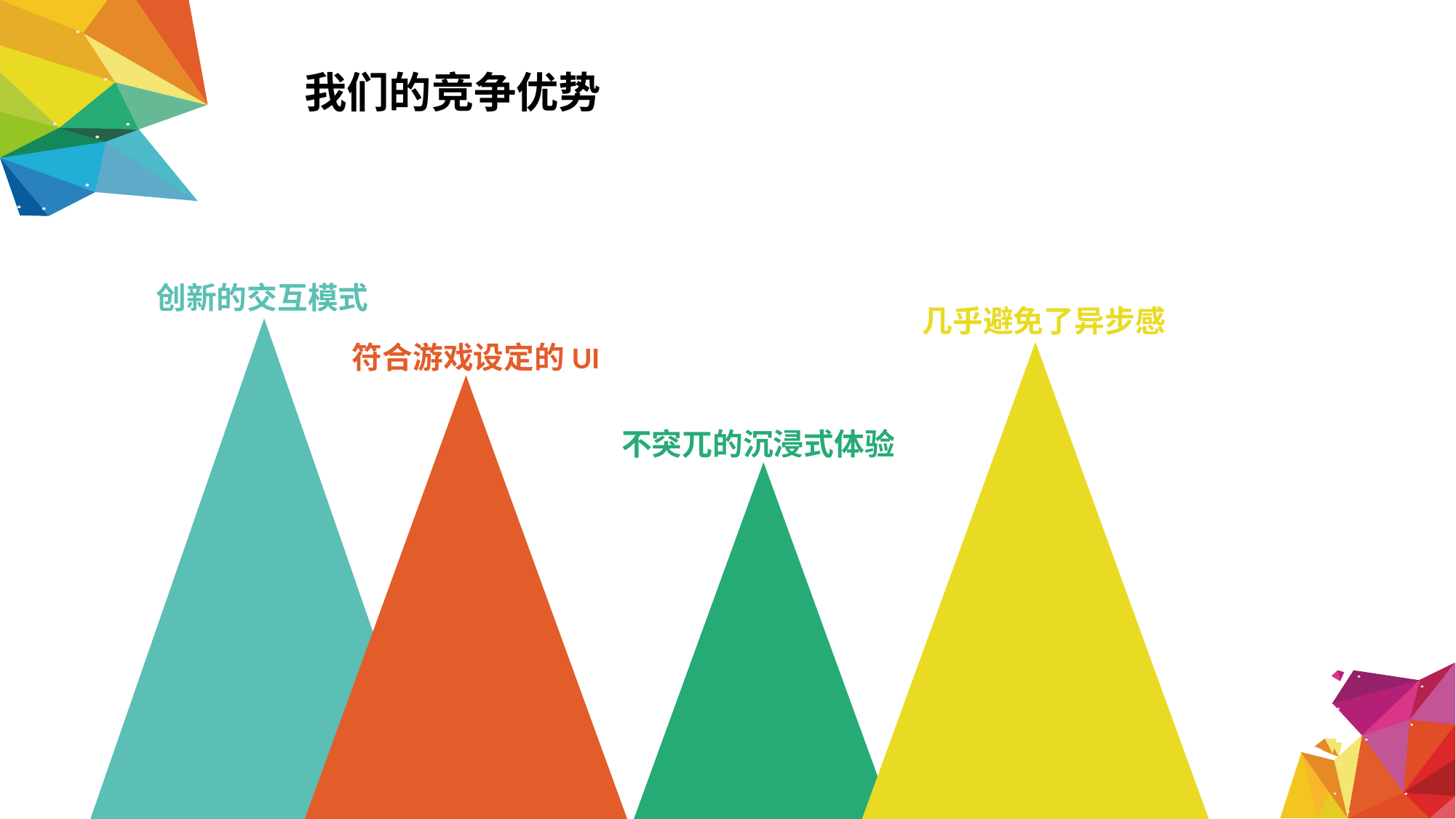

我们的竞争优势
创新的交互模式
几乎避免了异步感

符合游戏设定的UI

不突兀的沉浸式体验